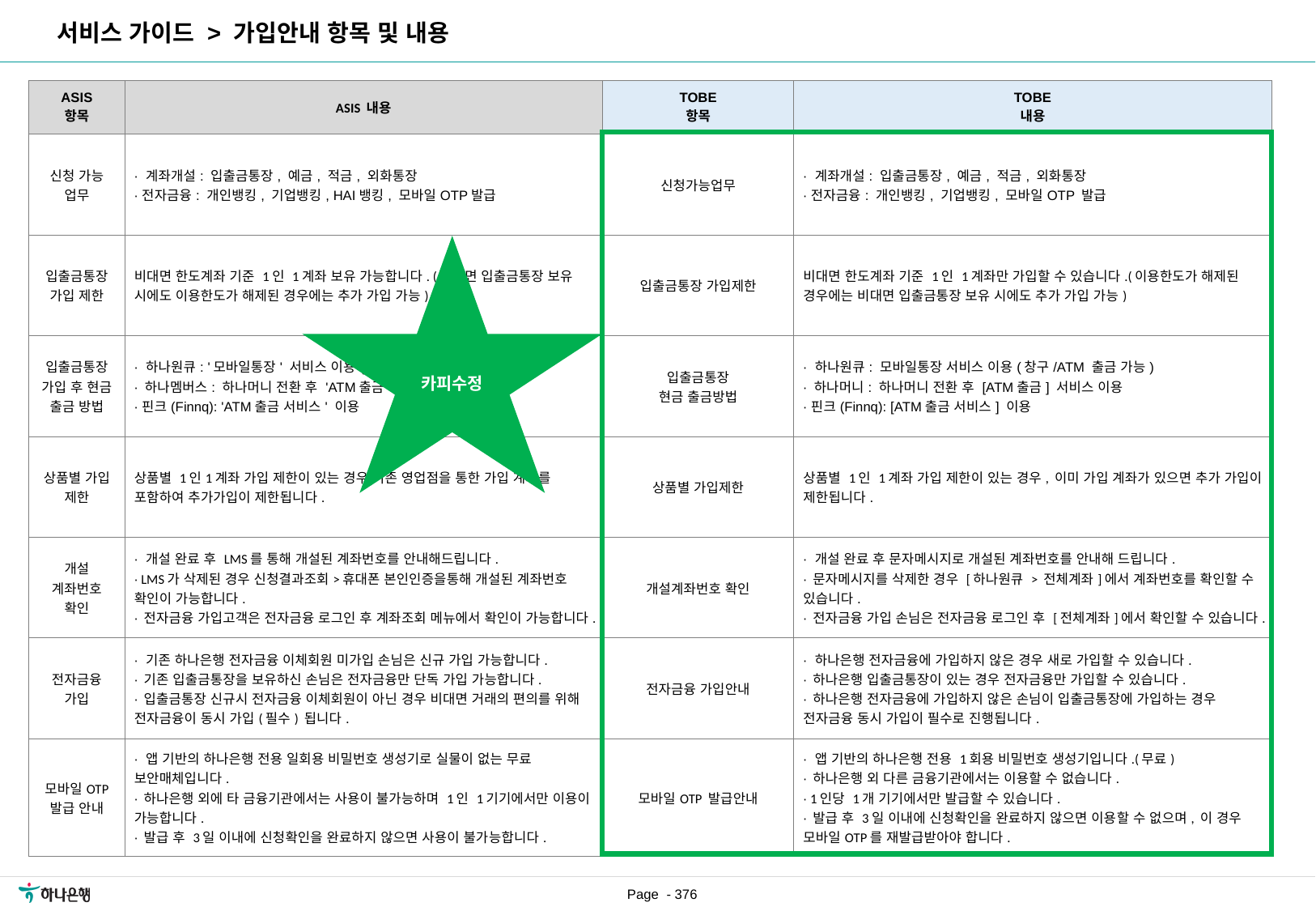

서비스 가이드 > 가입안내 항목 및 내용
| ASIS 항목 | ASIS 내용 | TOBE 항목 | TOBE 내용 |
| --- | --- | --- | --- |
| 신청 가능 업무 | ∙ 계좌개설: 입출금통장, 예금, 적금, 외화통장 ∙ 전자금융: 개인뱅킹, 기업뱅킹, HAI뱅킹, 모바일OTP발급 | 신청가능업무 | ∙ 계좌개설: 입출금통장, 예금, 적금, 외화통장 ∙ 전자금융: 개인뱅킹, 기업뱅킹, 모바일OTP 발급 |
| 입출금통장 가입 제한 | 비대면 한도계좌 기준 1인 1계좌 보유 가능합니다. (비대면 입출금통장 보유 시에도 이용한도가 해제된 경우에는 추가 가입 가능) | 입출금통장 가입제한 | 비대면 한도계좌 기준 1인 1계좌만 가입할 수 있습니다.(이용한도가 해제된 경우에는 비대면 입출금통장 보유 시에도 추가 가입 가능) |
| 입출금통장 가입 후 현금 출금 방법 | ∙ 하나원큐: '모바일통장' 서비스 이용(창구/ATM출금 가능) ∙ 하나멤버스: 하나머니 전환 후 'ATM출금' 서비스 이용 ∙ 핀크(Finnq): 'ATM출금 서비스' 이용 | 입출금통장 현금 출금방법 | ∙ 하나원큐: 모바일통장 서비스 이용(창구/ATM 출금 가능) ∙ 하나머니: 하나머니 전환 후 [ATM출금] 서비스 이용 ∙ 핀크(Finnq): [ATM출금 서비스] 이용 |
| 상품별 가입 제한 | 상품별 1인1계좌 가입 제한이 있는 경우 기존 영업점을 통한 가입 계좌를 포함하여 추가가입이 제한됩니다. | 상품별 가입제한 | 상품별 1인 1계좌 가입 제한이 있는 경우, 이미 가입 계좌가 있으면 추가 가입이 제한됩니다. |
| 개설 계좌번호 확인 | ∙ 개설 완료 후 LMS를 통해 개설된 계좌번호를 안내해드립니다. ∙ LMS가 삭제된 경우 신청결과조회>휴대폰 본인인증을통해 개설된 계좌번호 확인이 가능합니다. ∙ 전자금융 가입고객은 전자금융 로그인 후 계좌조회 메뉴에서 확인이 가능합니다. | 개설계좌번호 확인 | ∙ 개설 완료 후 문자메시지로 개설된 계좌번호를 안내해 드립니다. ∙ 문자메시지를 삭제한 경우 [하나원큐 > 전체계좌]에서 계좌번호를 확인할 수 있습니다. ∙ 전자금융 가입 손님은 전자금융 로그인 후 [전체계좌]에서 확인할 수 있습니다. |
| 전자금융 가입 | ∙ 기존 하나은행 전자금융 이체회원 미가입 손님은 신규 가입 가능합니다. ∙ 기존 입출금통장을 보유하신 손님은 전자금융만 단독 가입 가능합니다. ∙ 입출금통장 신규시 전자금융 이체회원이 아닌 경우 비대면 거래의 편의를 위해 전자금융이 동시 가입(필수) 됩니다. | 전자금융 가입안내 | ∙ 하나은행 전자금융에 가입하지 않은 경우 새로 가입할 수 있습니다. ∙ 하나은행 입출금통장이 있는 경우 전자금융만 가입할 수 있습니다. ∙ 하나은행 전자금융에 가입하지 않은 손님이 입출금통장에 가입하는 경우 전자금융 동시 가입이 필수로 진행됩니다. |
| 모바일OTP 발급 안내 | ∙ 앱 기반의 하나은행 전용 일회용 비밀번호 생성기로 실물이 없는 무료 보안매체입니다. ∙ 하나은행 외에 타 금융기관에서는 사용이 불가능하며 1인 1기기에서만 이용이 가능합니다. ∙ 발급 후 3일 이내에 신청확인을 완료하지 않으면 사용이 불가능합니다. | 모바일OTP 발급안내 | ∙ 앱 기반의 하나은행 전용 1회용 비밀번호 생성기입니다.(무료) ∙ 하나은행 외 다른 금융기관에서는 이용할 수 없습니다. ∙ 1인당 1개 기기에서만 발급할 수 있습니다. ∙ 발급 후 3일 이내에 신청확인을 완료하지 않으면 이용할 수 없으며, 이 경우 모바일OTP를 재발급받아야 합니다. |

카피수정